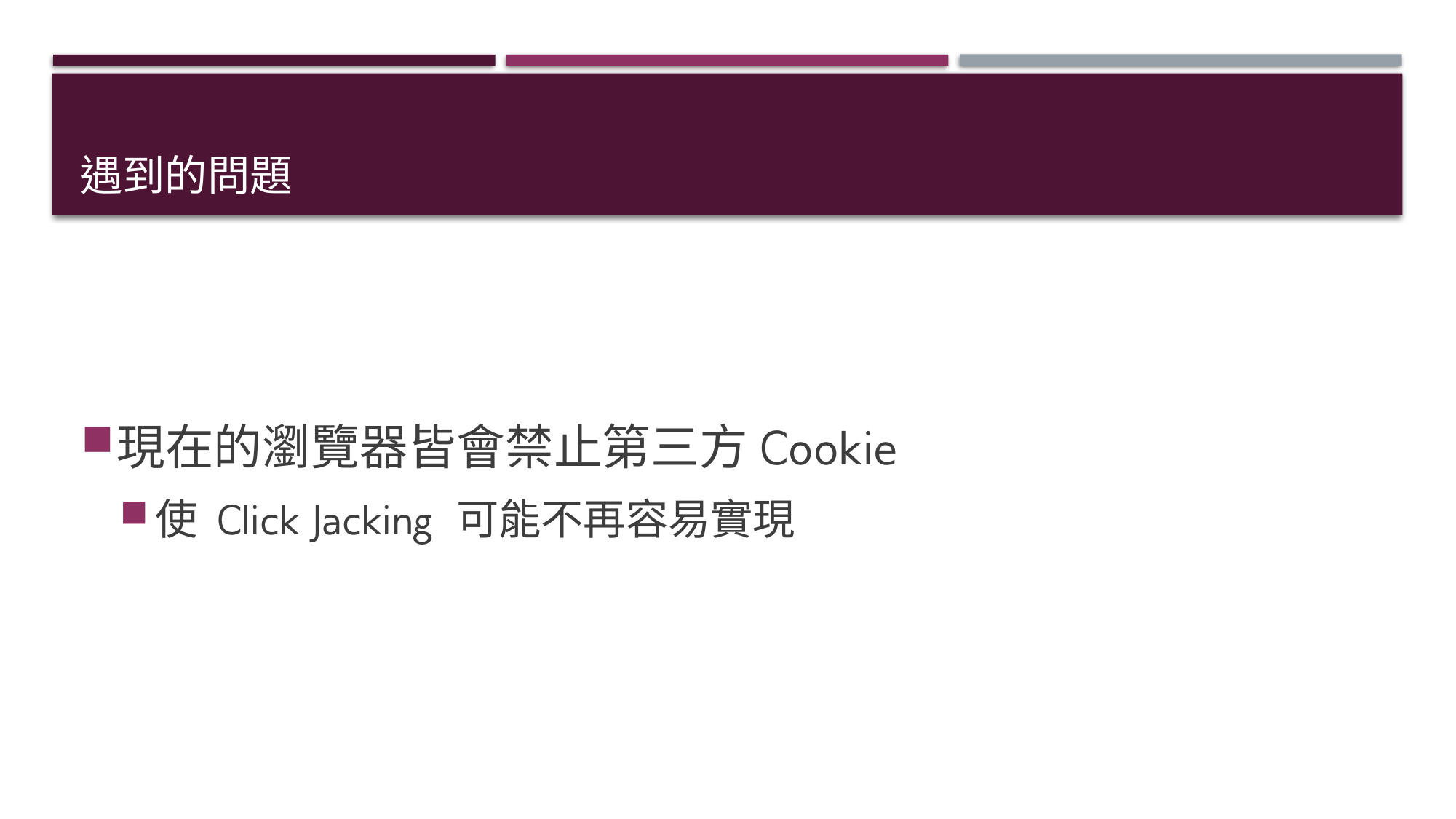

# 遇到的問題
現在的瀏覽器皆會禁止第三方Cookie
使 Click Jacking 可能不再容易實現